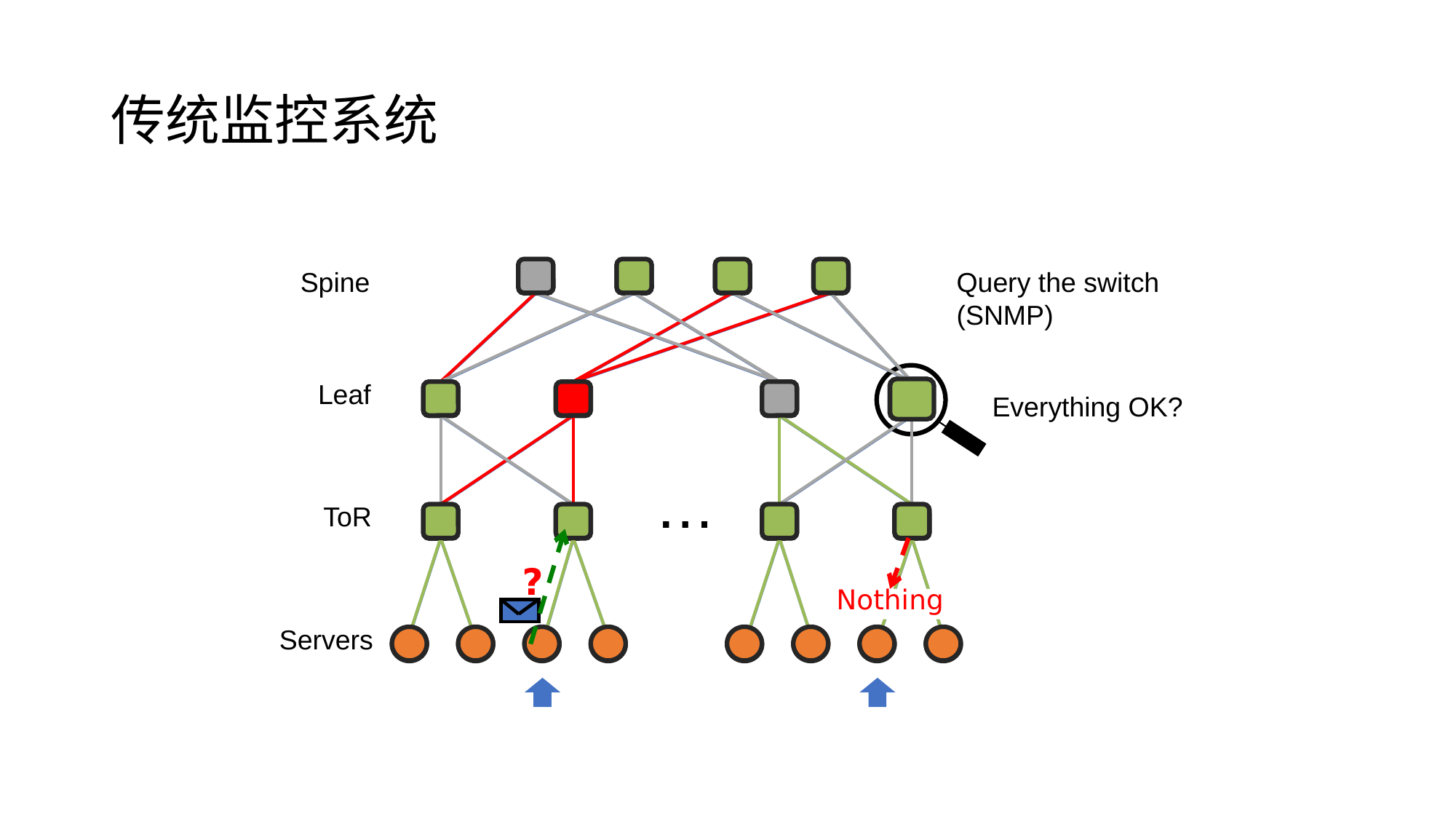

# 传统监控系统

…
Spine

Leaf

ToR
…
Servers
Query the switch (SNMP)

Everything OK?
Nothing
?